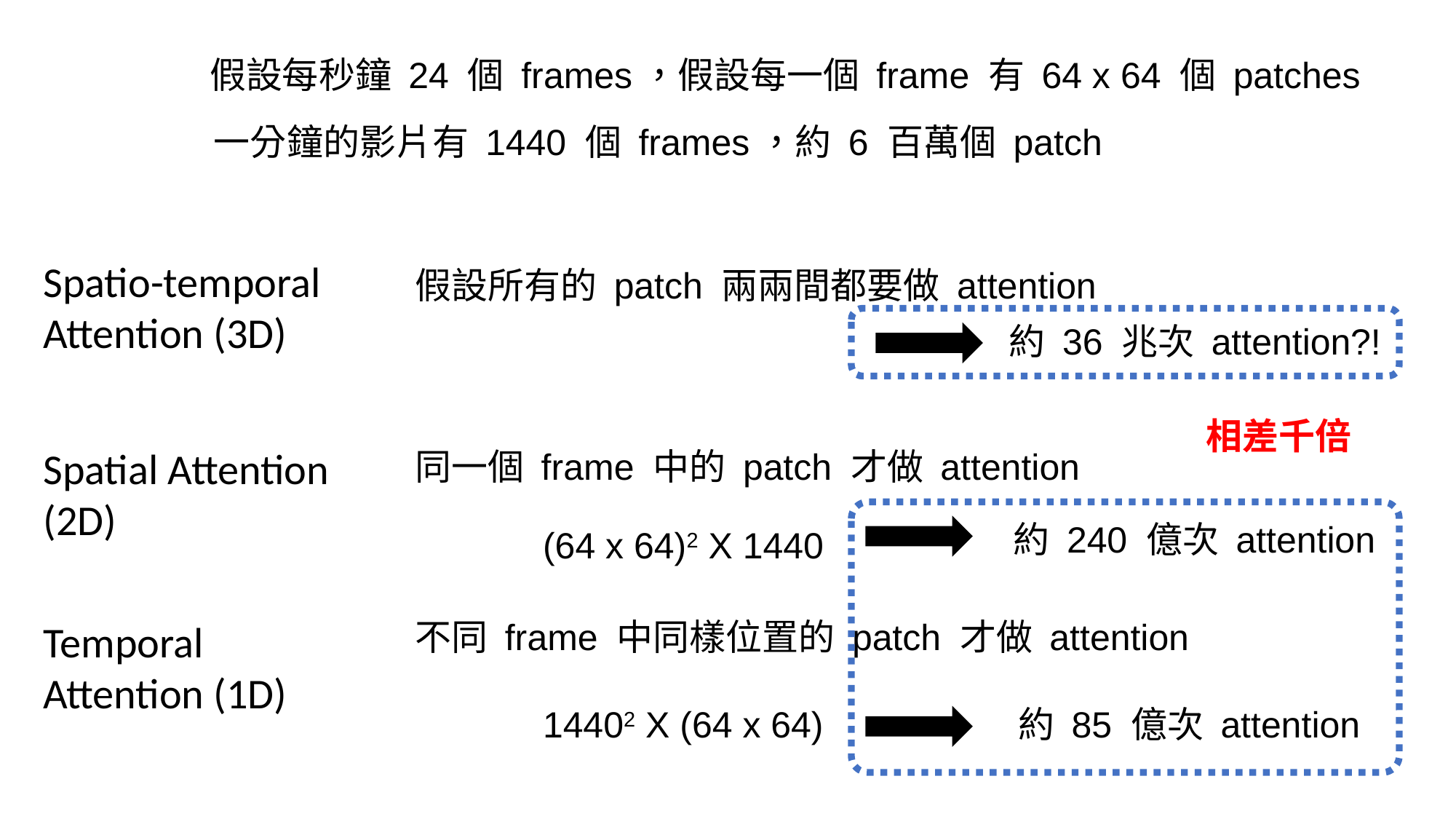

假設每秒鐘 24 個 frames，假設每一個 frame 有 64 x 64 個 patches
一分鐘的影片有 1440 個 frames，約 6 百萬個 patch
Spatio-temporal Attention (3D)
假設所有的 patch 兩兩間都要做 attention

約 36 兆次 attention?!

相差千倍
Spatial Attention (2D)
同一個 frame 中的 patch 才做 attention

約 240 億次 attention
(64 x 64)2 X 1440

不同 frame 中同樣位置的 patch 才做 attention
Temporal Attention (1D)
約 85 億次 attention
14402 X (64 x 64)